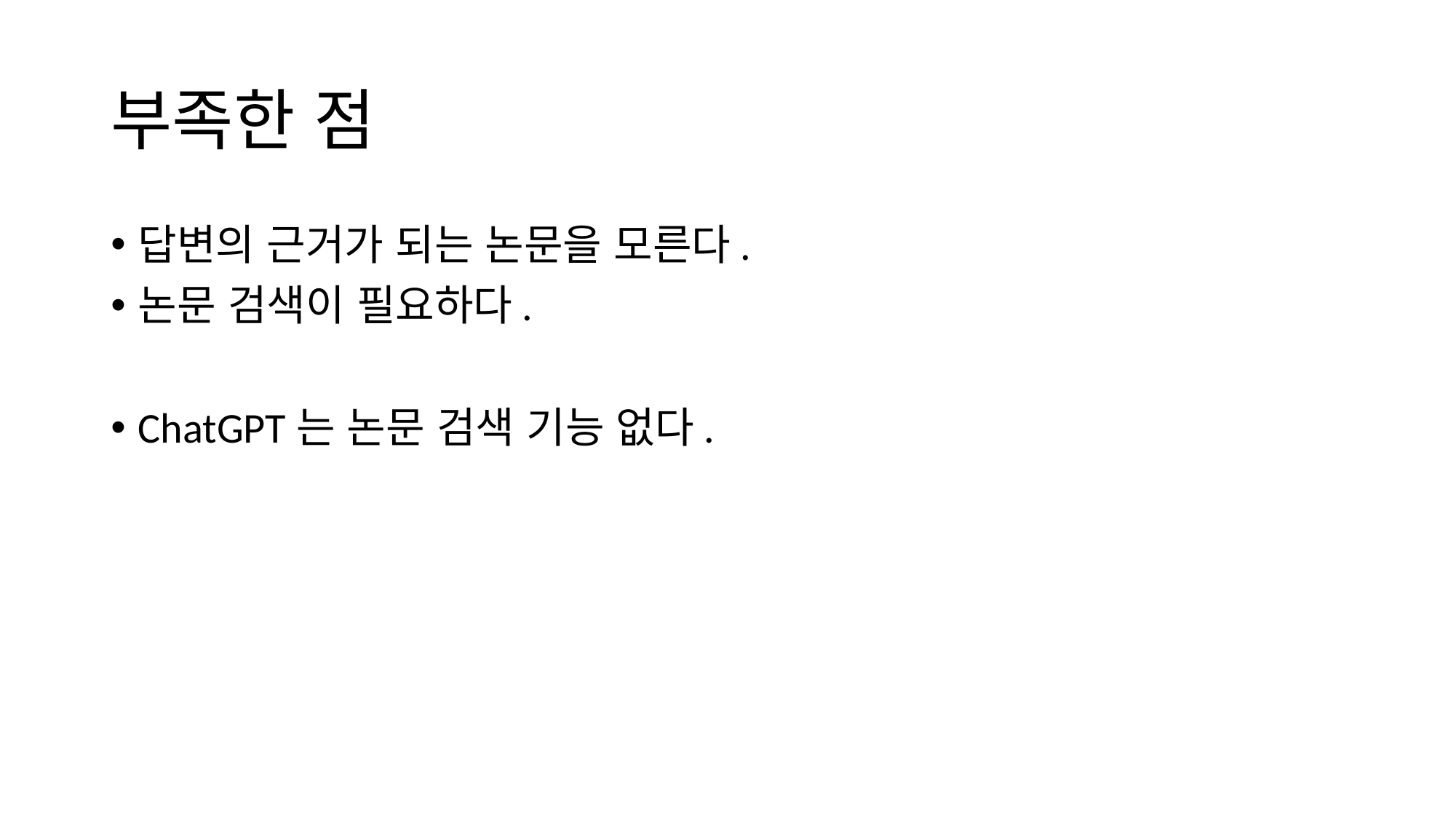

# 부족한 점
답변의 근거가 되는 논문을 모른다.
논문 검색이 필요하다.

ChatGPT는 논문 검색 기능 없다.